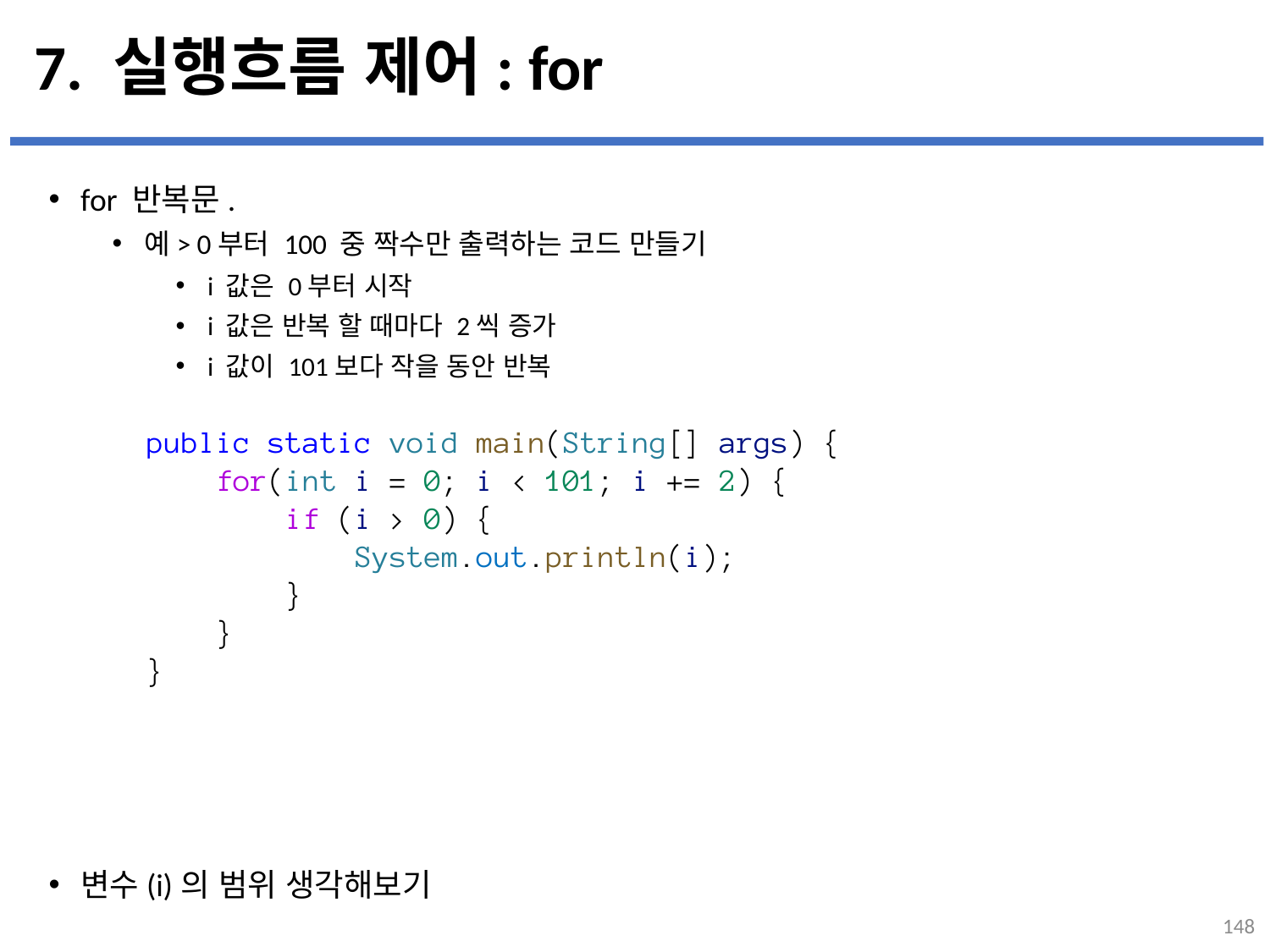

# 7. 실행흐름 제어: for
for 반복문.
예> 0부터 100 중 짝수만 출력하는 코드 만들기
i 값은 0부터 시작
i 값은 반복 할 때마다 2씩 증가
i 값이 101보다 작을 동안 반복

변수(i)의 범위 생각해보기
...

설명
public static void main(String[] args) {
    for(int i = 0; i < 101; i += 2) {
        if (i > 0) {
            System.out.println(i);
        }
    }
}
148